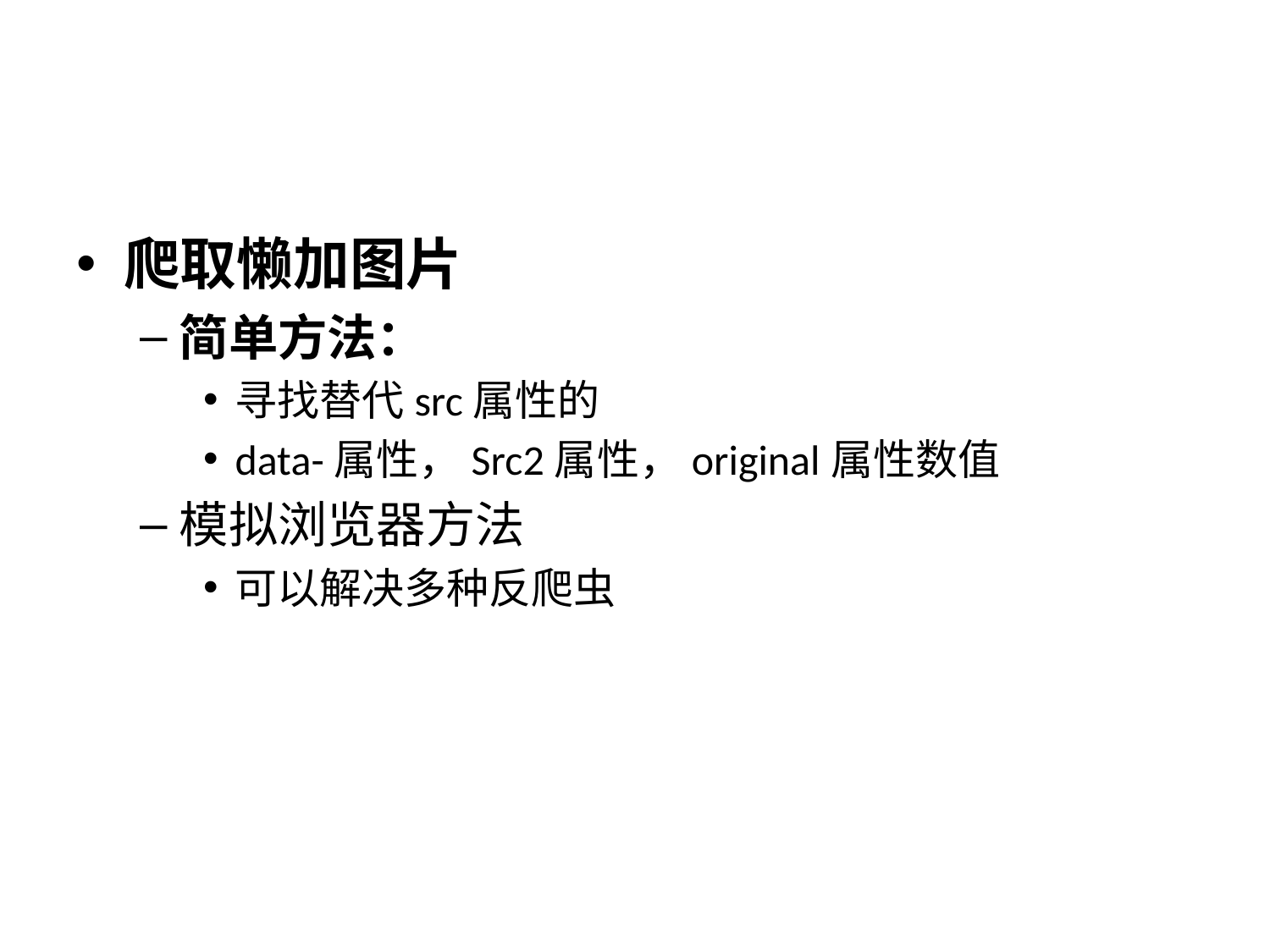

#
爬取懒加图片
简单方法：
寻找替代src属性的
data-属性，Src2属性，original属性数值
模拟浏览器方法
可以解决多种反爬虫